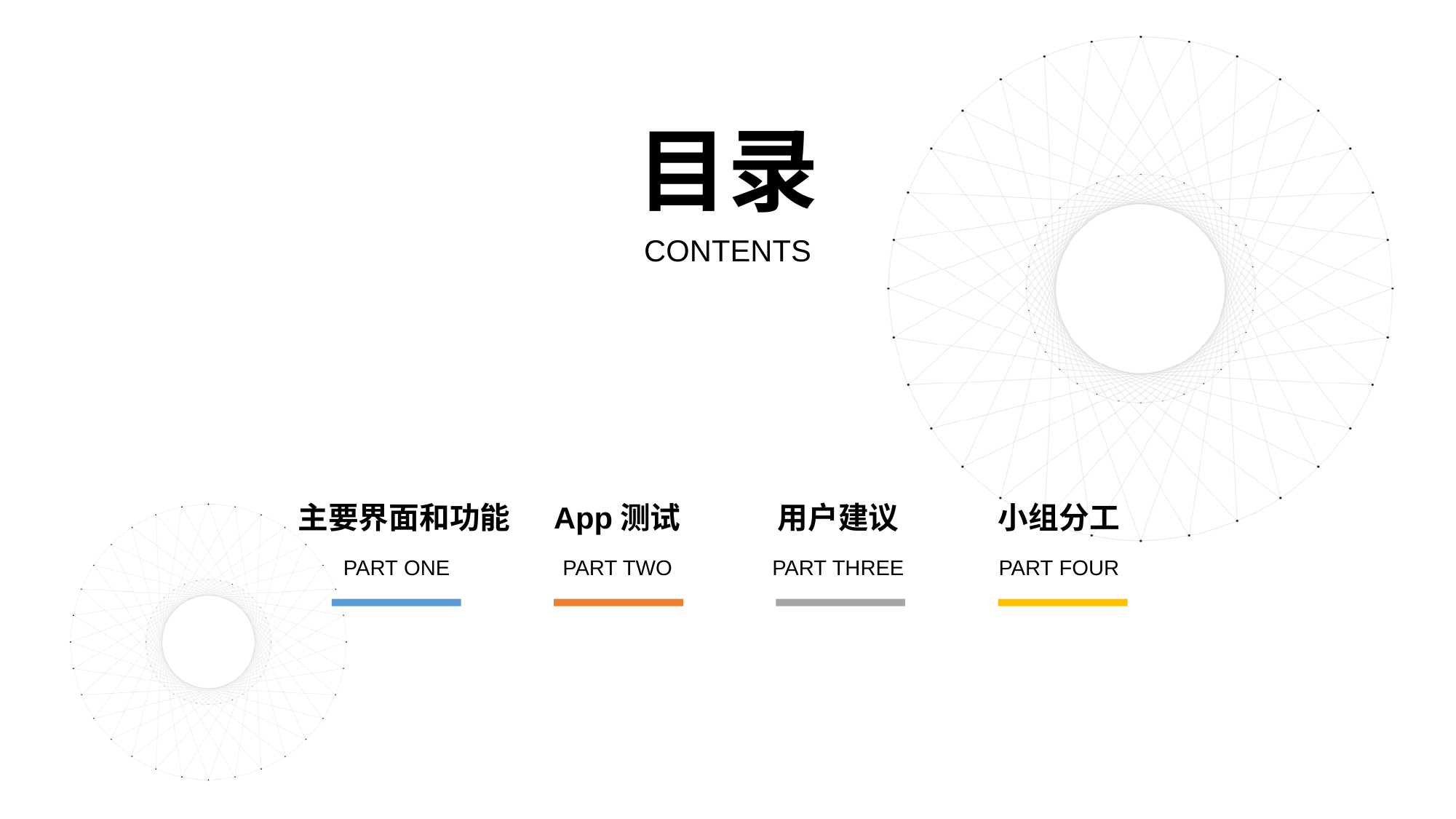

目录
CONTENTS
App测试
用户建议
小组分工
主要界面和功能
PART TWO
PART THREE
PART FOUR
PART ONE